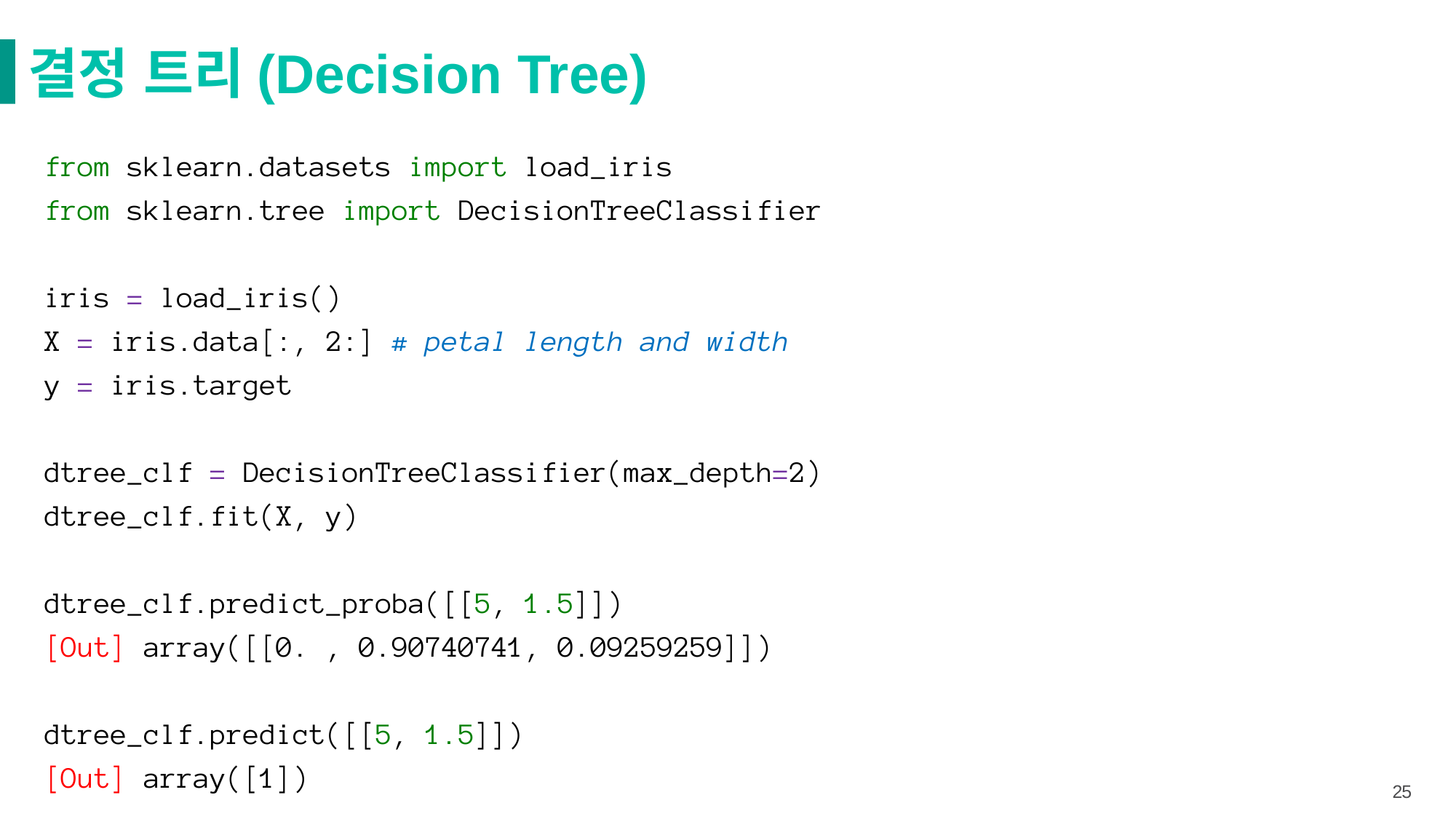

결정 트리(Decision Tree)
from sklearn.datasets import load_iris
from sklearn.tree import DecisionTreeClassifier

iris = load_iris()
X = iris.data[:, 2:] # petal length and width
y = iris.target

dtree_clf = DecisionTreeClassifier(max_depth=2)
dtree_clf.fit(X, y)

dtree_clf.predict_proba([[5, 1.5]])
[Out] array([[0. , 0.90740741, 0.09259259]])

dtree_clf.predict([[5, 1.5]])
[Out] array([1])